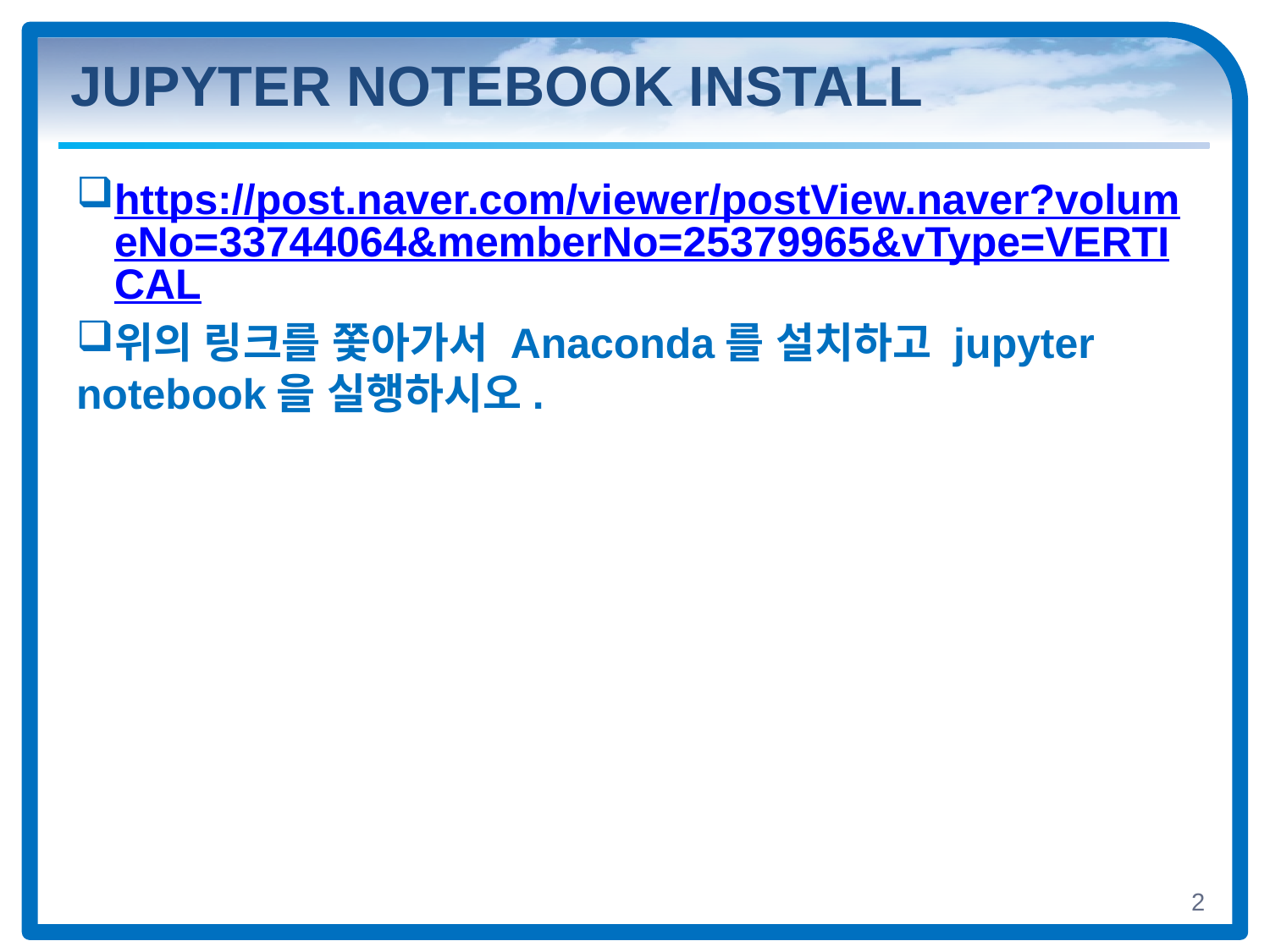

# JUPYTER NOTEBOOK INSTALL
https://post.naver.com/viewer/postView.naver?volumeNo=33744064&memberNo=25379965&vType=VERTICAL
위의 링크를 쫓아가서 Anaconda를 설치하고 jupyter notebook을 실행하시오.
2